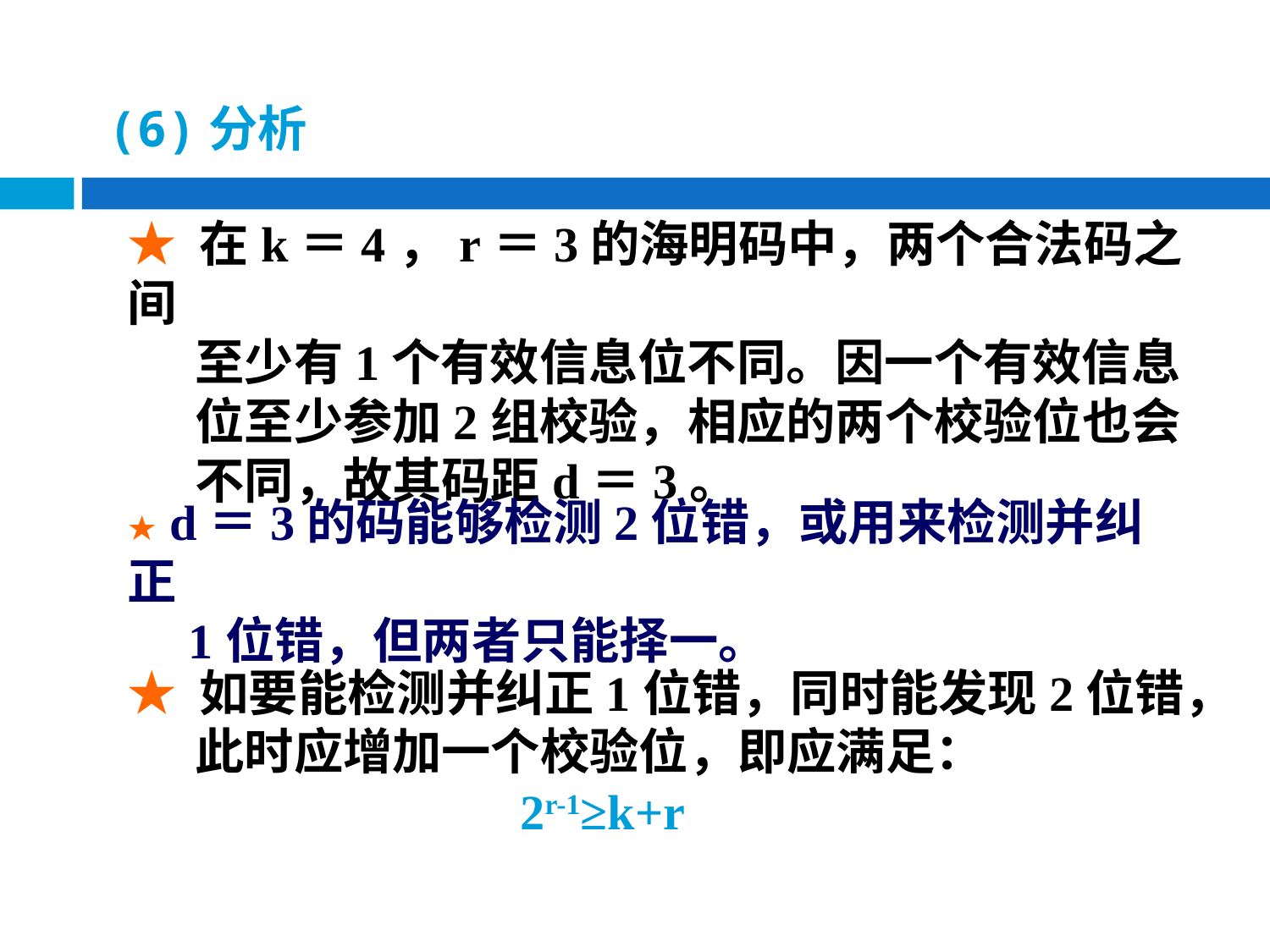

(6)分析
★ 在k＝4，r＝3的海明码中，两个合法码之间
     至少有1个有效信息位不同。因一个有效信息
     位至少参加2组校验，相应的两个校验位也会
     不同，故其码距d＝3。
★ d＝3的码能够检测2位错，或用来检测并纠正
     1位错，但两者只能择一。
★ 如要能检测并纠正1位错，同时能发现2位错，
     此时应增加一个校验位，即应满足：
                                2r-1≥k+r